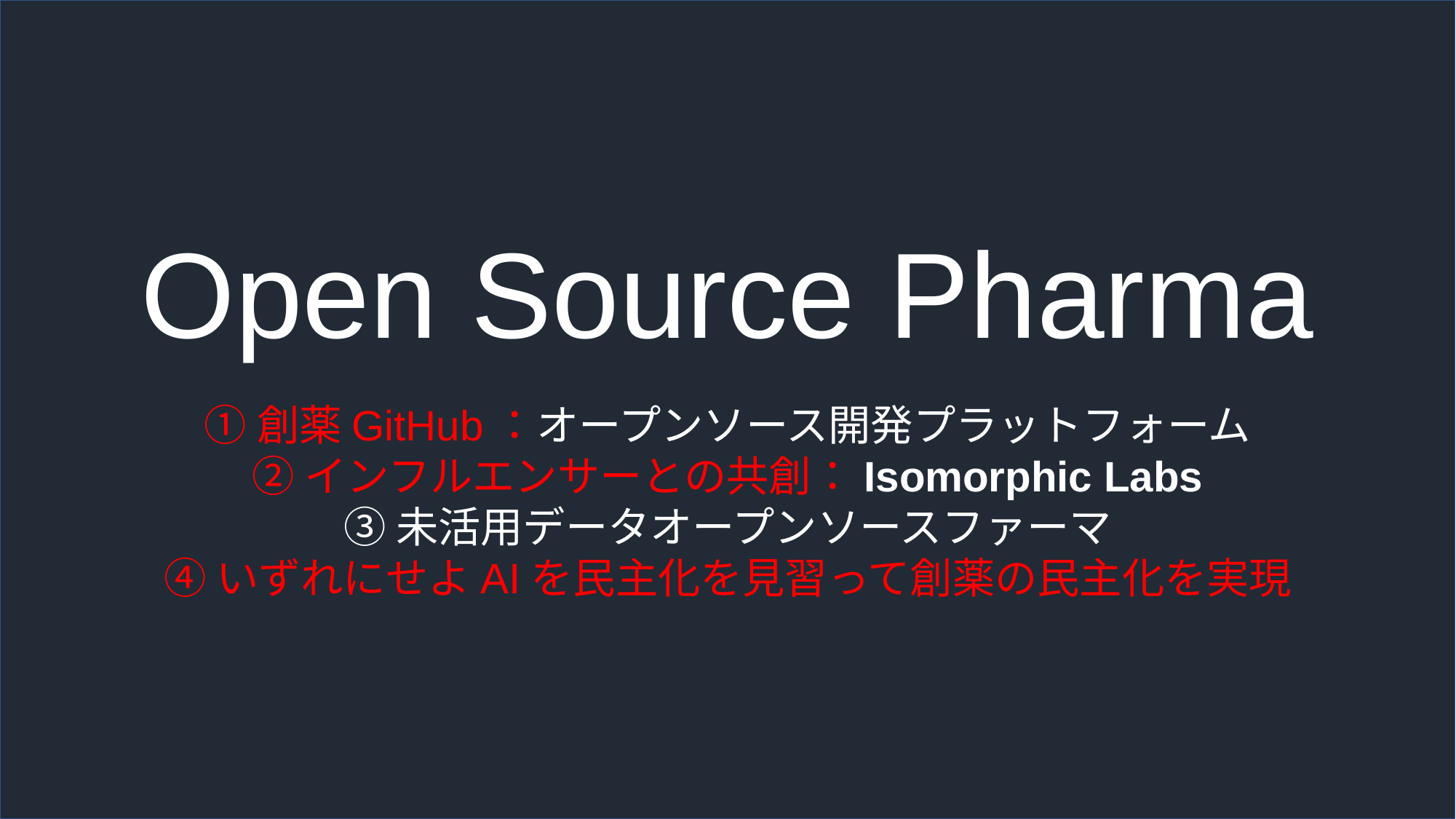

Open Source Pharma

①創薬GitHub：オープンソース開発プラットフォーム
②インフルエンサーとの共創：Isomorphic Labs
③未活用データオープンソースファーマ
④いずれにせよAIを民主化を見習って創薬の民主化を実現